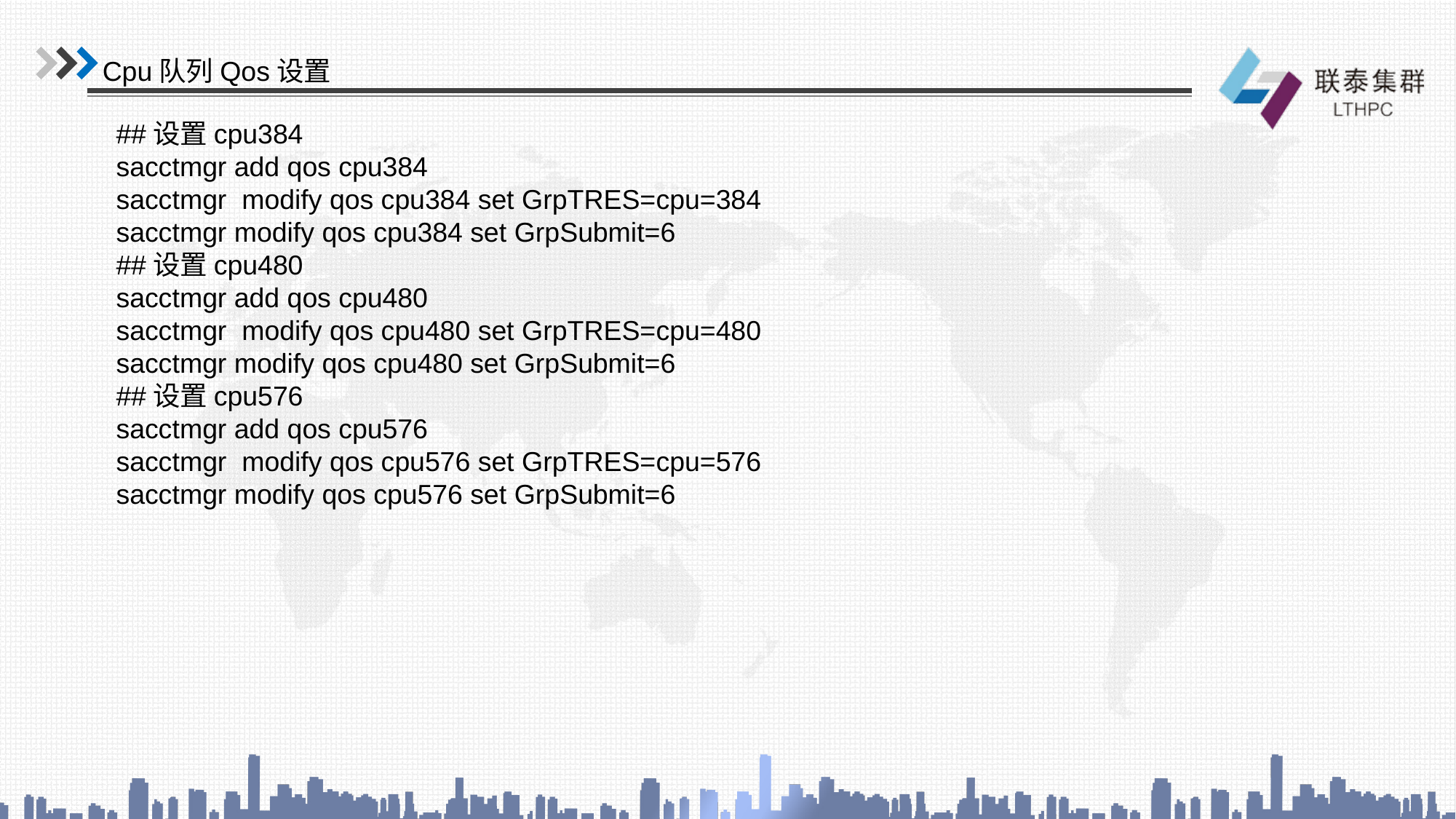

Cpu队列Qos设置
##设置cpu384
sacctmgr add qos cpu384
sacctmgr  modify qos cpu384 set GrpTRES=cpu=384
sacctmgr modify qos cpu384 set GrpSubmit=6
##设置cpu480
sacctmgr add qos cpu480
sacctmgr  modify qos cpu480 set GrpTRES=cpu=480
sacctmgr modify qos cpu480 set GrpSubmit=6
##设置cpu576
sacctmgr add qos cpu576
sacctmgr  modify qos cpu576 set GrpTRES=cpu=576
sacctmgr modify qos cpu576 set GrpSubmit=6